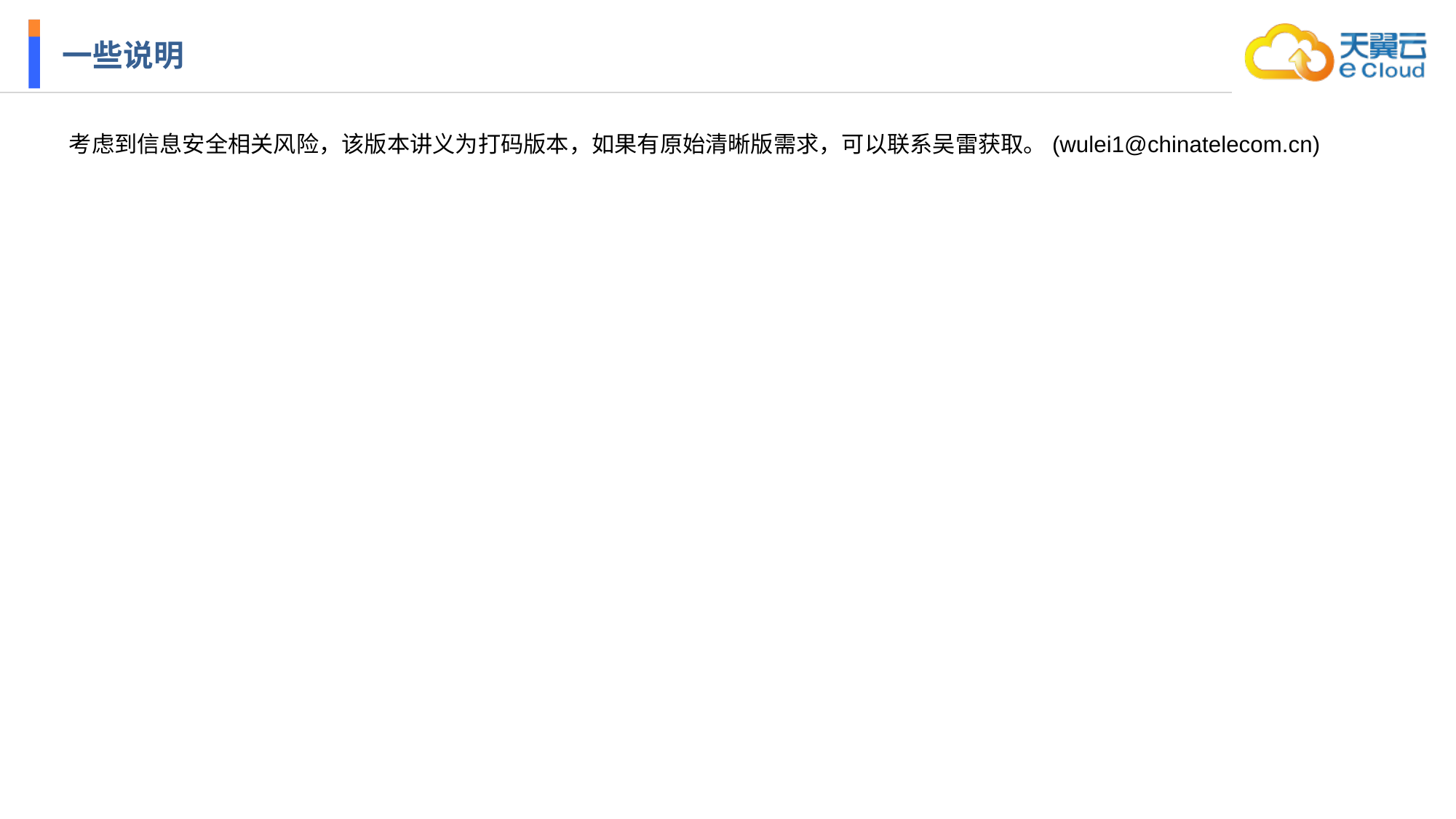

# 一些说明
考虑到信息安全相关风险，该版本讲义为打码版本，如果有原始清晰版需求，可以联系吴雷获取。(wulei1@chinatelecom.cn)